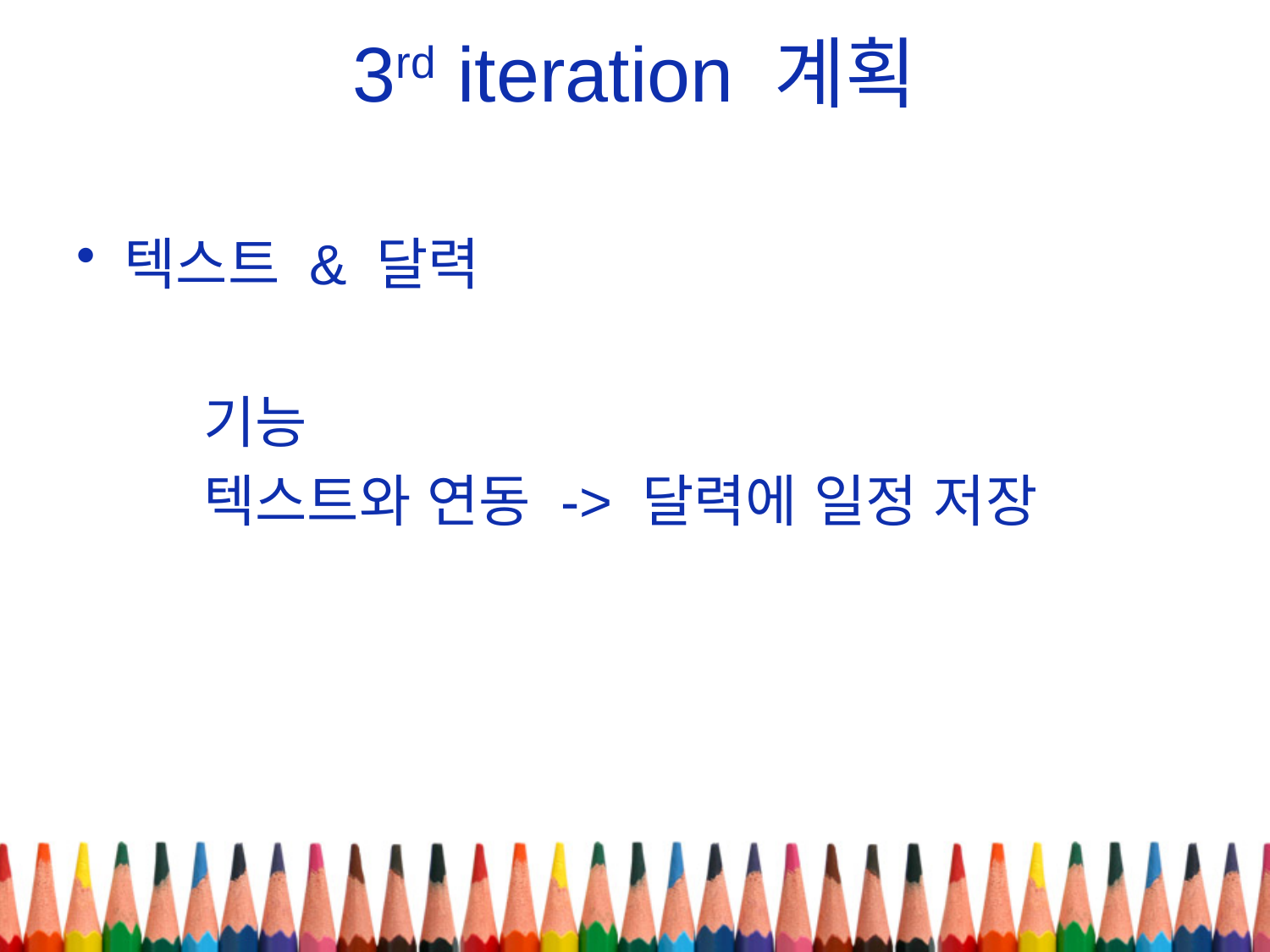

# 3rd iteration 계획
텍스트 & 달력

	기능
	텍스트와 연동 -> 달력에 일정 저장